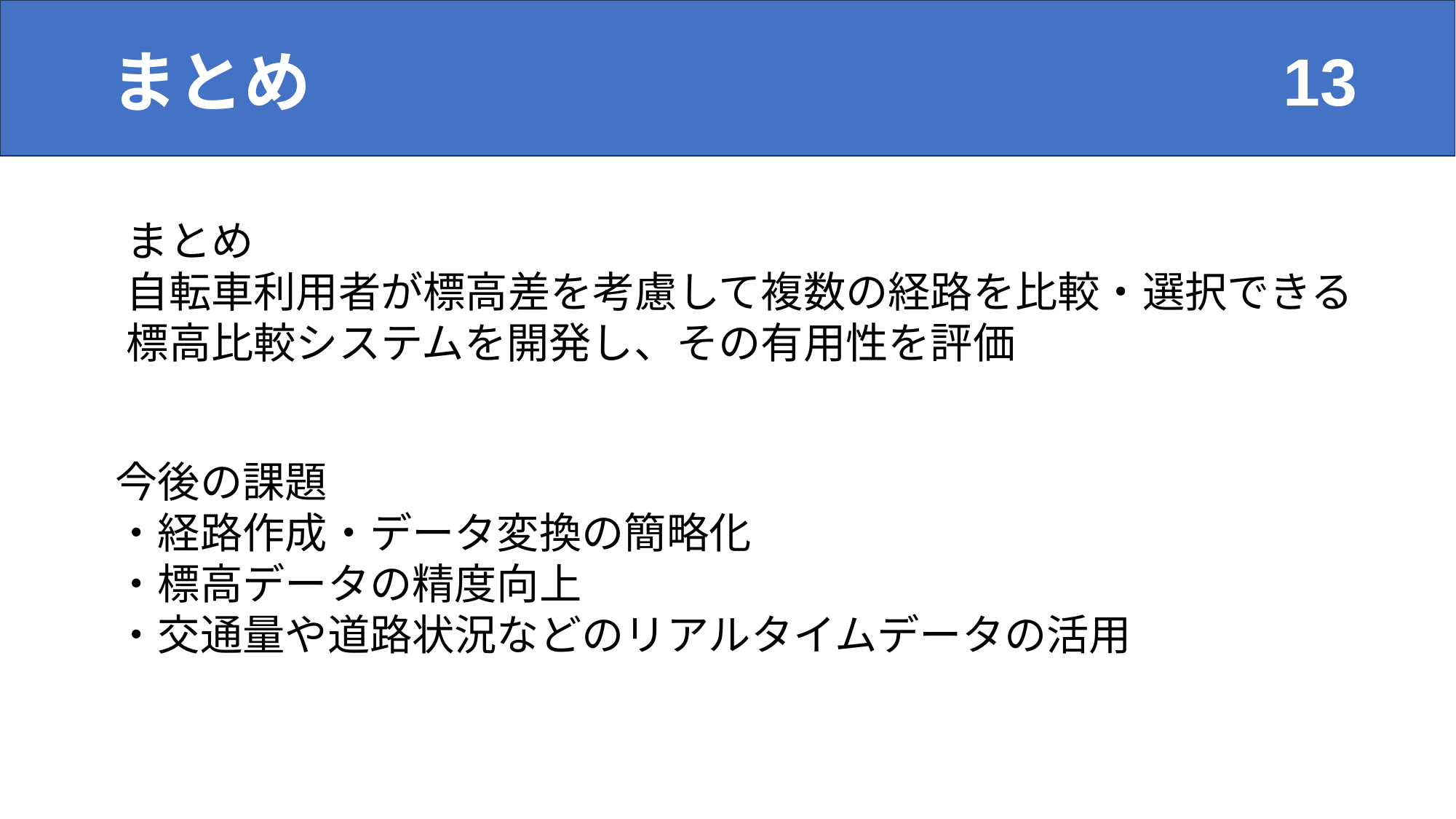

# まとめ
まとめ
自転車利用者が標高差を考慮して複数の経路を比較・選択できる標高比較システムを開発し、その有用性を評価
今後の課題
・経路作成・データ変換の簡略化
・標高データの精度向上
・交通量や道路状況などのリアルタイムデータの活用